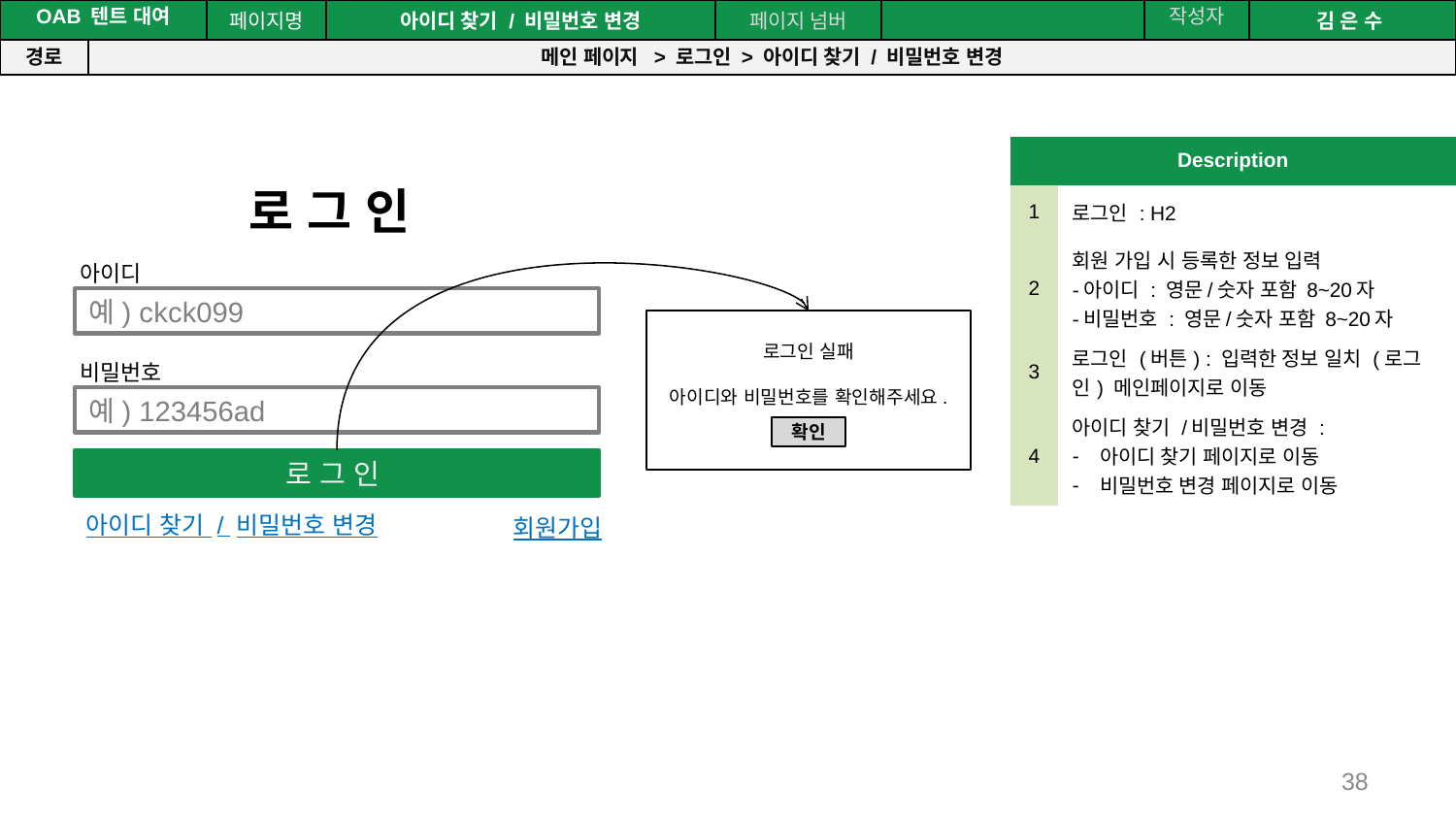

공간(오피스) 대여 시스템
| OAB 텐트 대여 |  | 페이지명 | 아이디 찾기 / 비밀번호 변경 | 페이지 넘버 |  | 작성자 | 김 은 수 |
| --- | --- | --- | --- | --- | --- | --- | --- |
| 경로 | 메인 페이지 > 로그인 > 아이디 찾기 / 비밀번호 변경 |  |  |  |  |  |  |
| Description |  |
| --- | --- |
| 1 | 로그인 : H2 |
| 2 | 회원 가입 시 등록한 정보 입력 -아이디 : 영문/숫자 포함 8~20자 -비밀번호 : 영문/숫자 포함 8~20자 |
| 3 | 로그인 (버튼) : 입력한 정보 일치 (로그인) 메인페이지로 이동 |
| 4 | 아이디 찾기 /비밀번호 변경 : 아이디 찾기 페이지로 이동 비밀번호 변경 페이지로 이동 |
로 그 인
아이디
예) ckck099
비밀번호
예) 123456ad
로 그 인
아이디 찾기 / 비밀번호 변경
회원가입
로그인 실패
아이디와 비밀번호를 확인해주세요.
확인
38